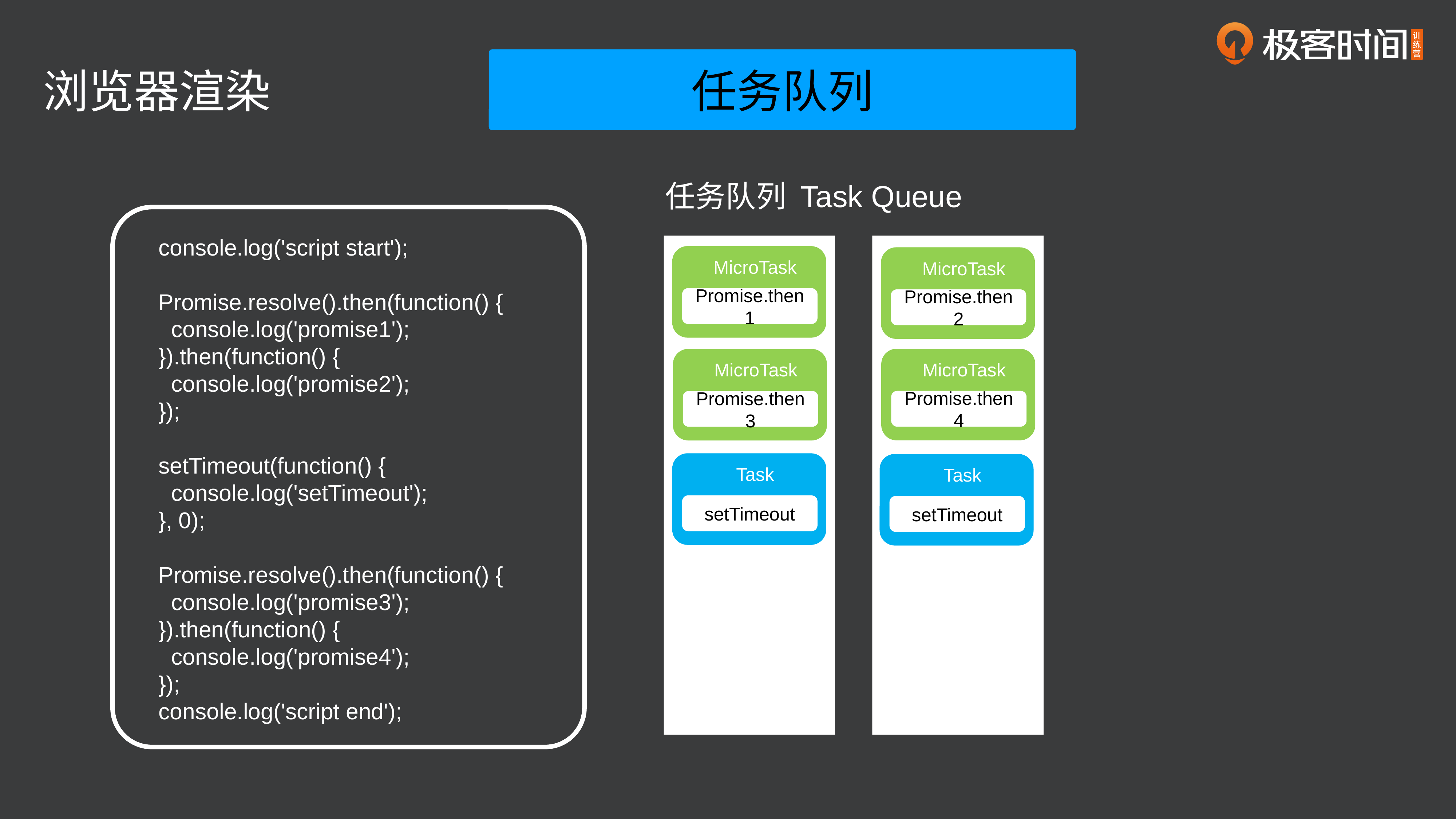

任务队列
浏览器渲染

任务队列 Task Queue

console.log('script start');

Promise.resolve().then(function() {
  console.log('promise1');
}).then(function() {
  console.log('promise2');
});

setTimeout(function() {
  console.log('setTimeout');
}, 0);

Promise.resolve().then(function() {
  console.log('promise3');
}).then(function() {
  console.log('promise4');
});
console.log('script end');

MicroTask
Promise.then 1

MicroTask
Promise.then 2

MicroTask
Promise.then 4

MicroTask
Promise.then 3

Task
setTimeout

Task
setTimeout